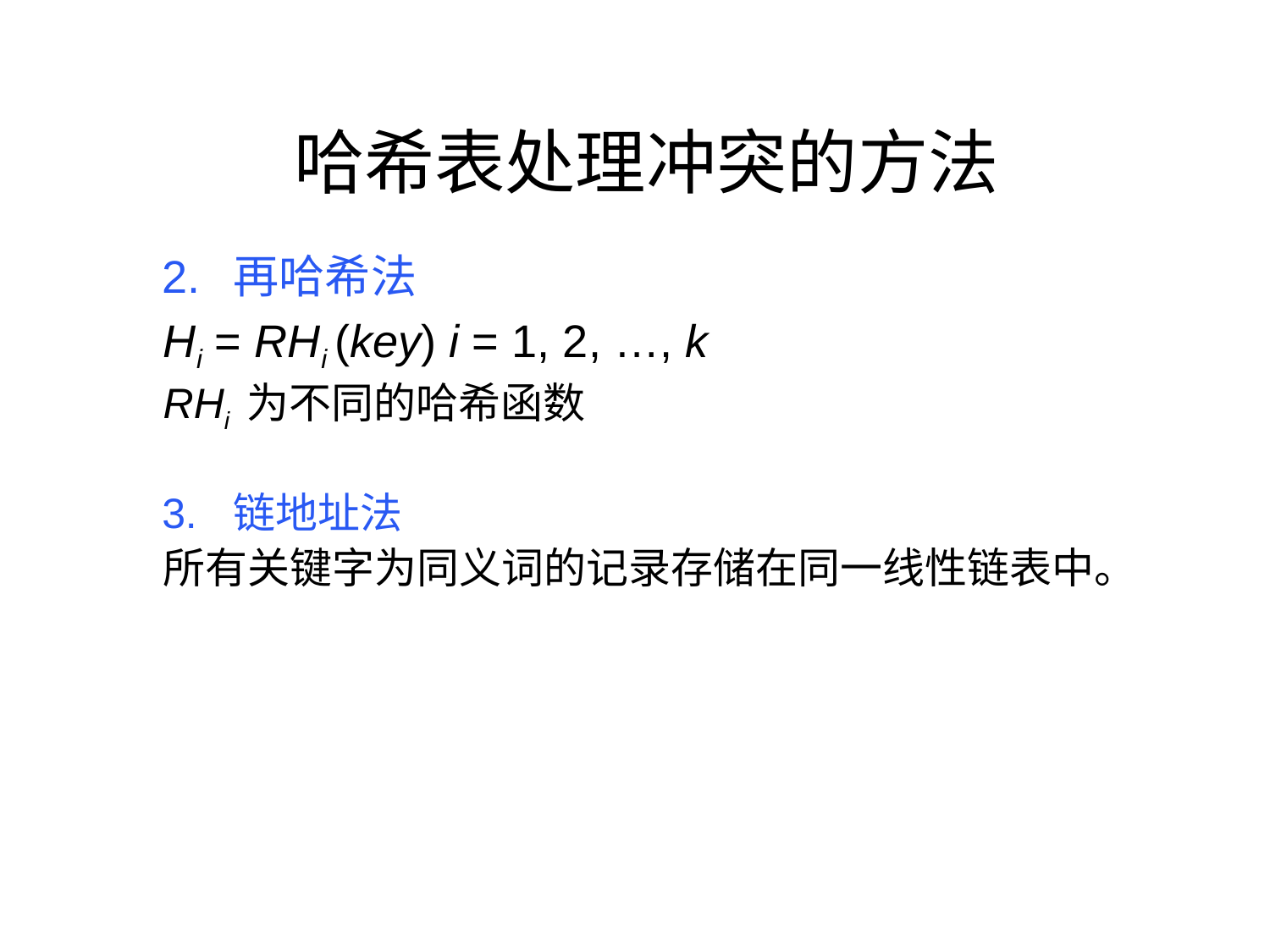

哈希表处理冲突的方法
再哈希法
Hi = RHi (key) i = 1, 2, …, k
RHi 为不同的哈希函数

链地址法
所有关键字为同义词的记录存储在同一线性链表中。